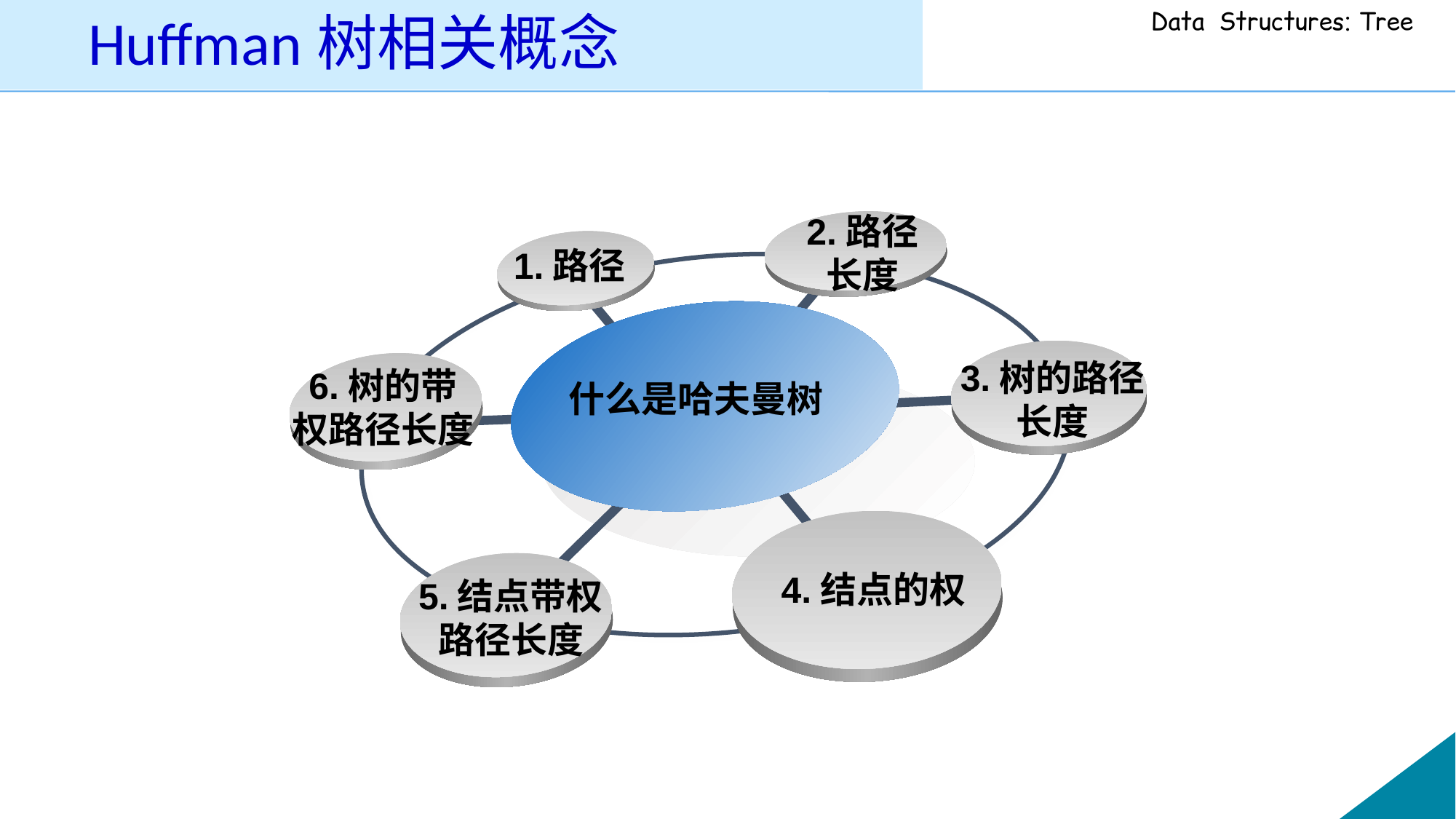

# Huffman树相关概念
2.路径长度

1.路径

3.树的路径长度

6.树的带权路径长度

什么是哈夫曼树

4.结点的权
5.结点带权路径长度